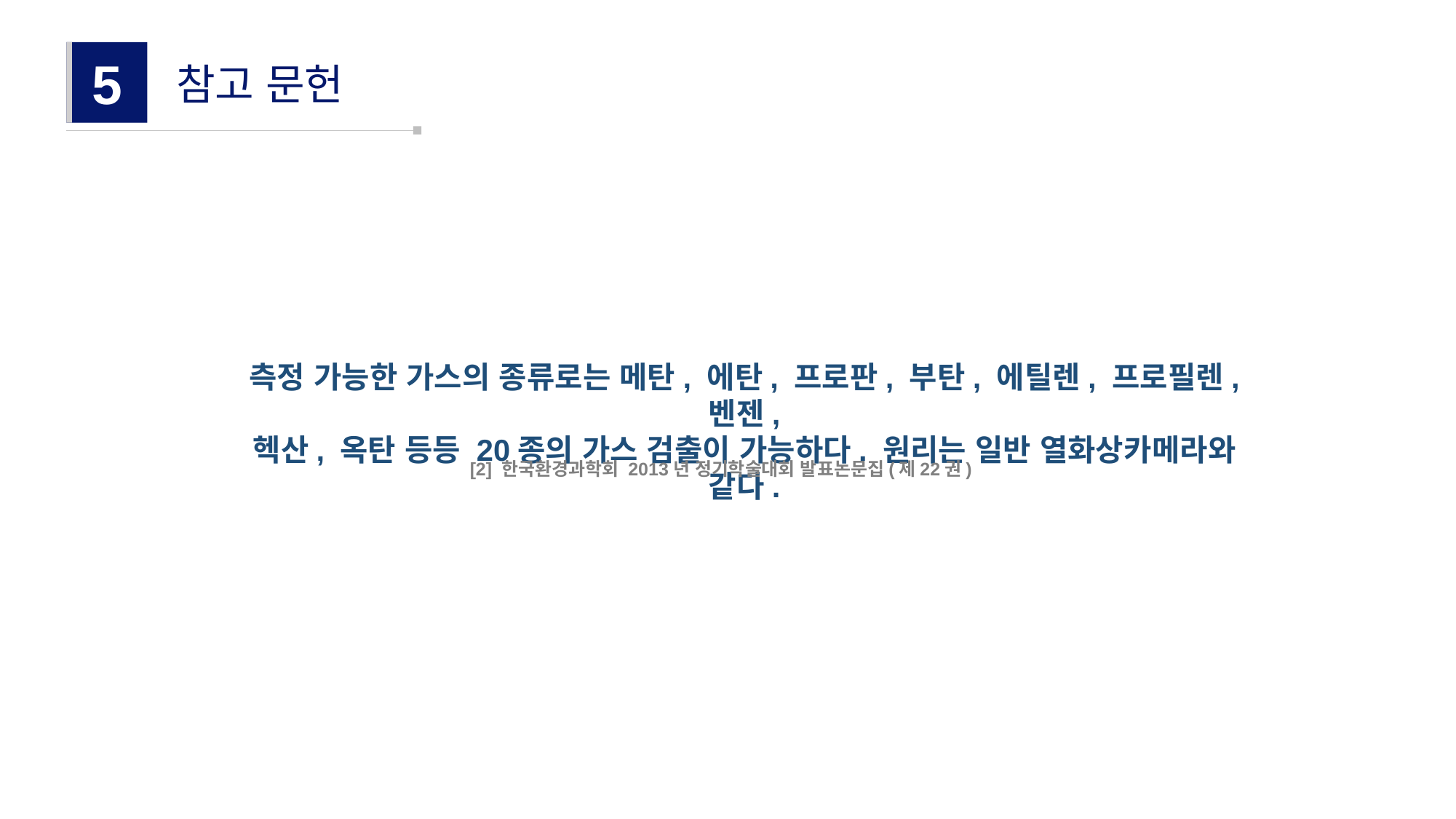

5

참고 문헌

측정 가능한 가스의 종류로는 메탄, 에탄, 프로판, 부탄, 에틸렌, 프로필렌, 벤젠,
헥산, 옥탄 등등 20종의 가스 검출이 가능하다. 원리는 일반 열화상카메라와 같다.
[2] 한국환경과학회 2013년 정기학술대회 발표논문집(제22권)